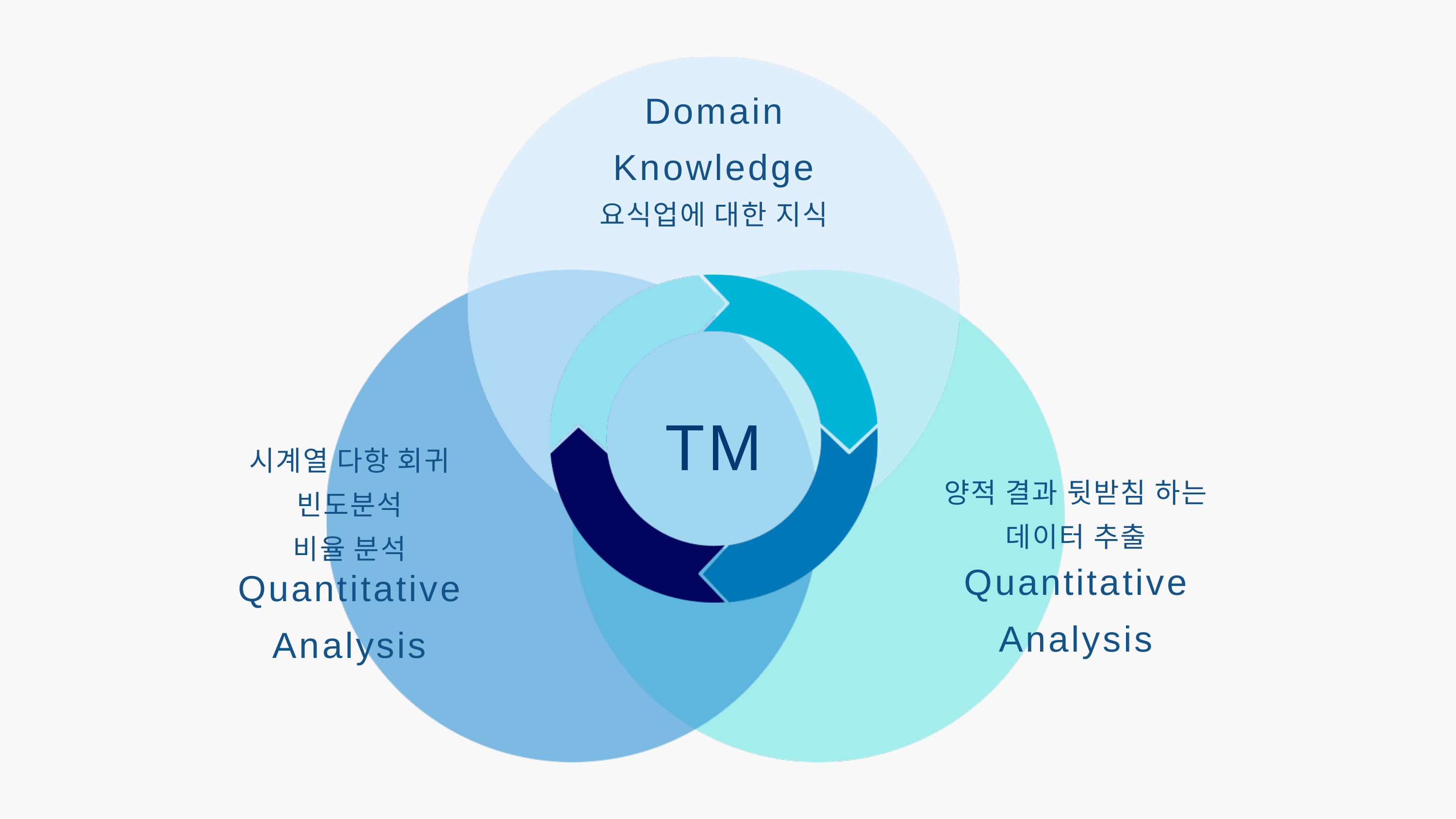

Domain
Knowledge
요식업에 대한 지식

TM
시계열 다항 회귀
빈도분석
비율 분석
Quantitative
Analysis
양적 결과 뒷받침 하는
데이터 추출
Quantitative
Analysis